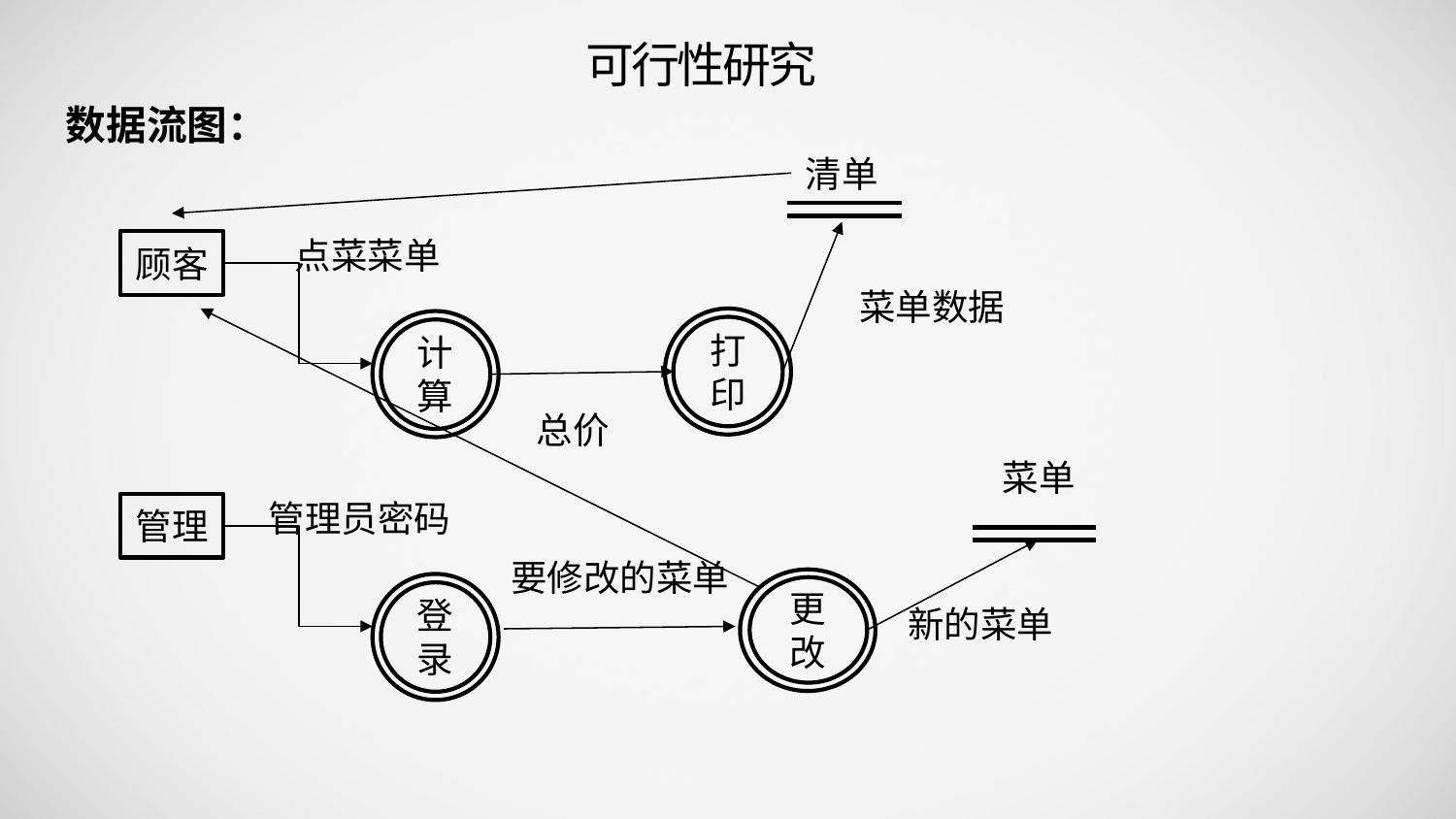

可行性研究
数据流图：
清单
点菜菜单
顾客
菜单数据
打印
计算

总价
菜单
管理员密码
管理
要修改的菜单
更改
登录

新的菜单